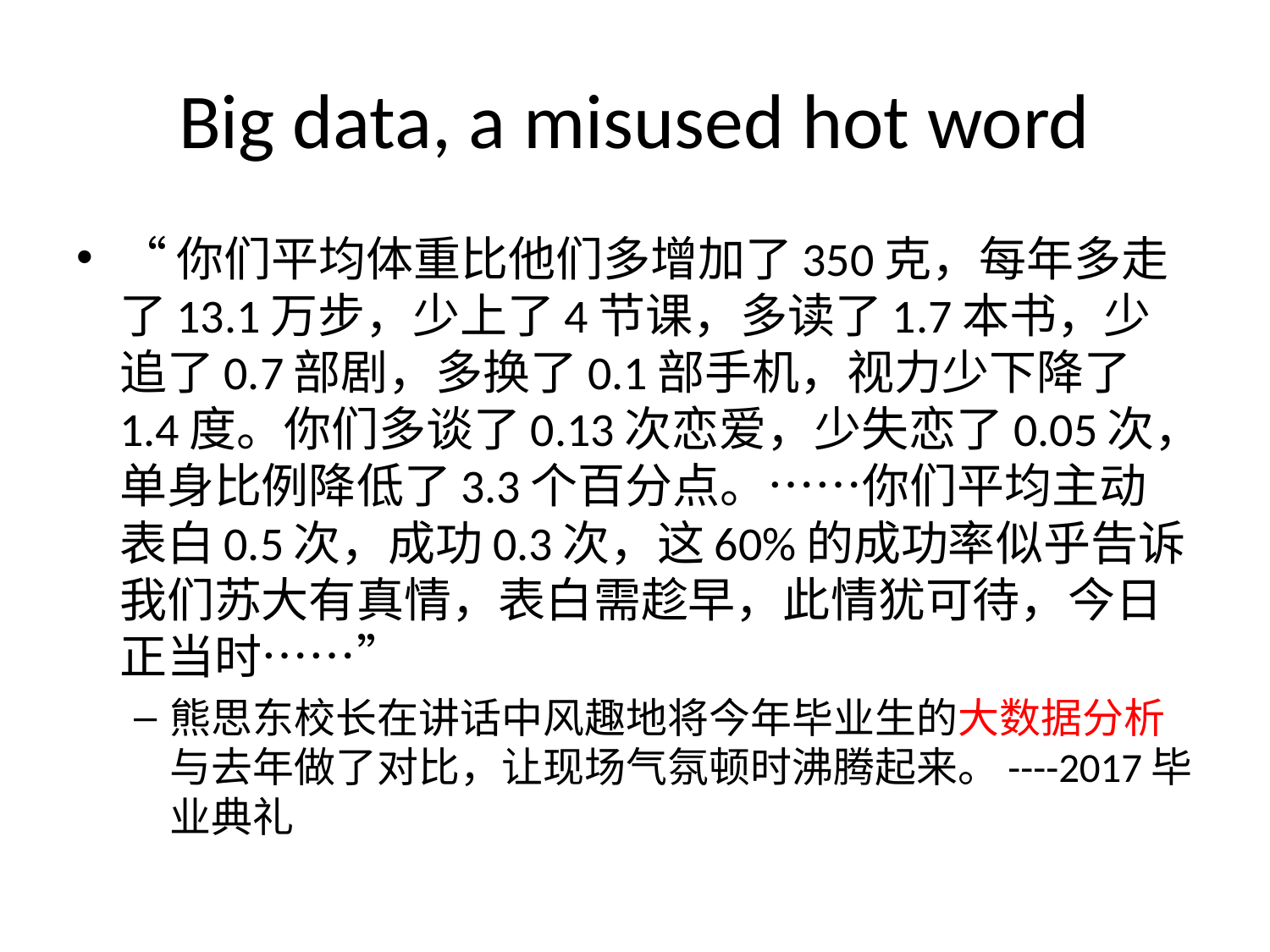

# Big data, a misused hot word
“你们平均体重比他们多增加了350克，每年多走了13.1万步，少上了4节课，多读了1.7本书，少追了0.7部剧，多换了0.1部手机，视力少下降了1.4度。你们多谈了0.13次恋爱，少失恋了0.05次，单身比例降低了3.3个百分点。……你们平均主动表白0.5次，成功0.3次，这60%的成功率似乎告诉我们苏大有真情，表白需趁早，此情犹可待，今日正当时……”
熊思东校长在讲话中风趣地将今年毕业生的大数据分析与去年做了对比，让现场气氛顿时沸腾起来。----2017毕业典礼